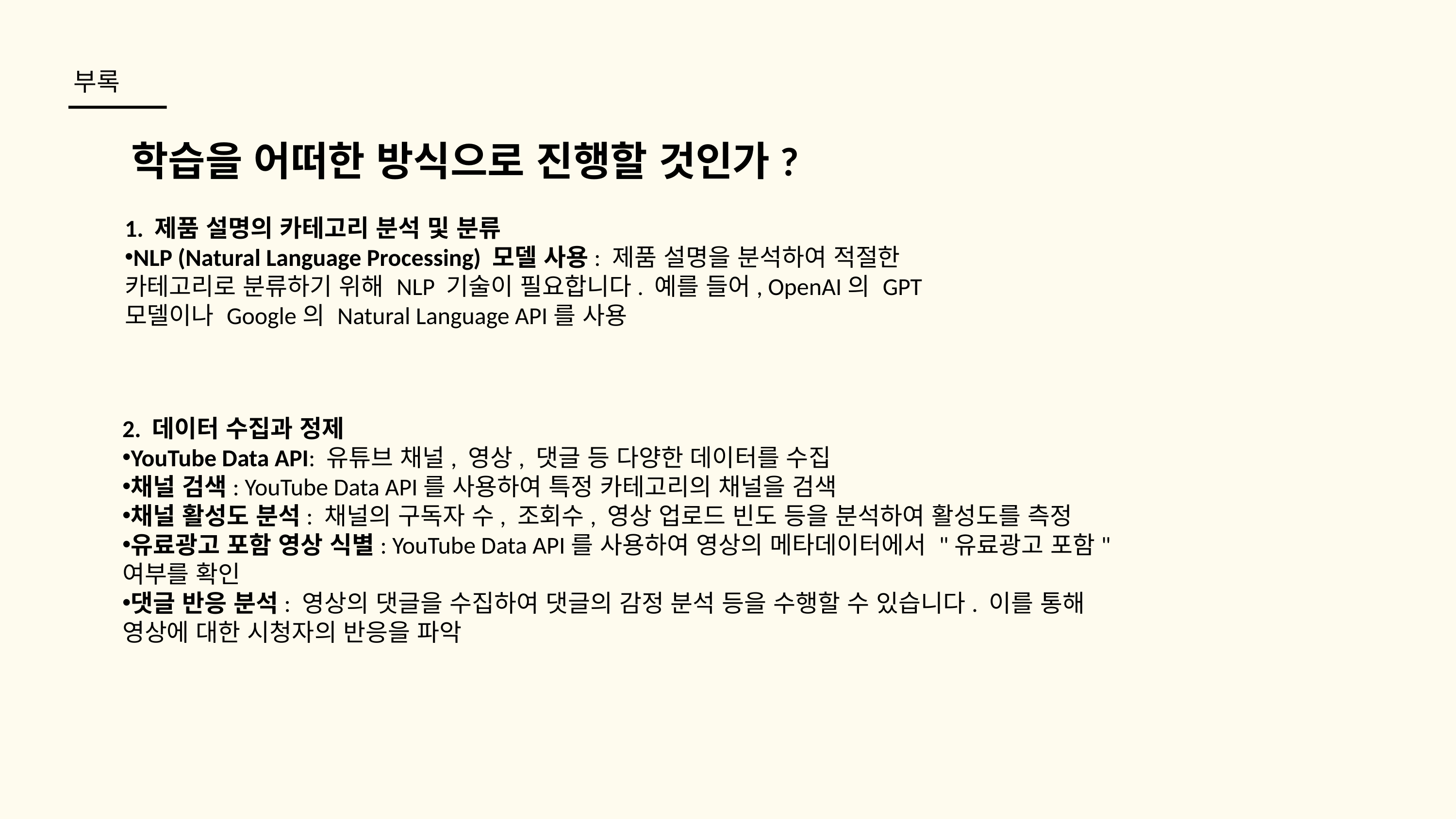

부록

학습을 어떠한 방식으로 진행할 것인가?
1. 제품 설명의 카테고리 분석 및 분류
NLP (Natural Language Processing) 모델 사용: 제품 설명을 분석하여 적절한 카테고리로 분류하기 위해 NLP 기술이 필요합니다. 예를 들어, OpenAI의 GPT 모델이나 Google의 Natural Language API를 사용
2. 데이터 수집과 정제
YouTube Data API: 유튜브 채널, 영상, 댓글 등 다양한 데이터를 수집
채널 검색: YouTube Data API를 사용하여 특정 카테고리의 채널을 검색
채널 활성도 분석: 채널의 구독자 수, 조회수, 영상 업로드 빈도 등을 분석하여 활성도를 측정
유료광고 포함 영상 식별: YouTube Data API를 사용하여 영상의 메타데이터에서 "유료광고 포함" 여부를 확인
댓글 반응 분석: 영상의 댓글을 수집하여 댓글의 감정 분석 등을 수행할 수 있습니다. 이를 통해 영상에 대한 시청자의 반응을 파악